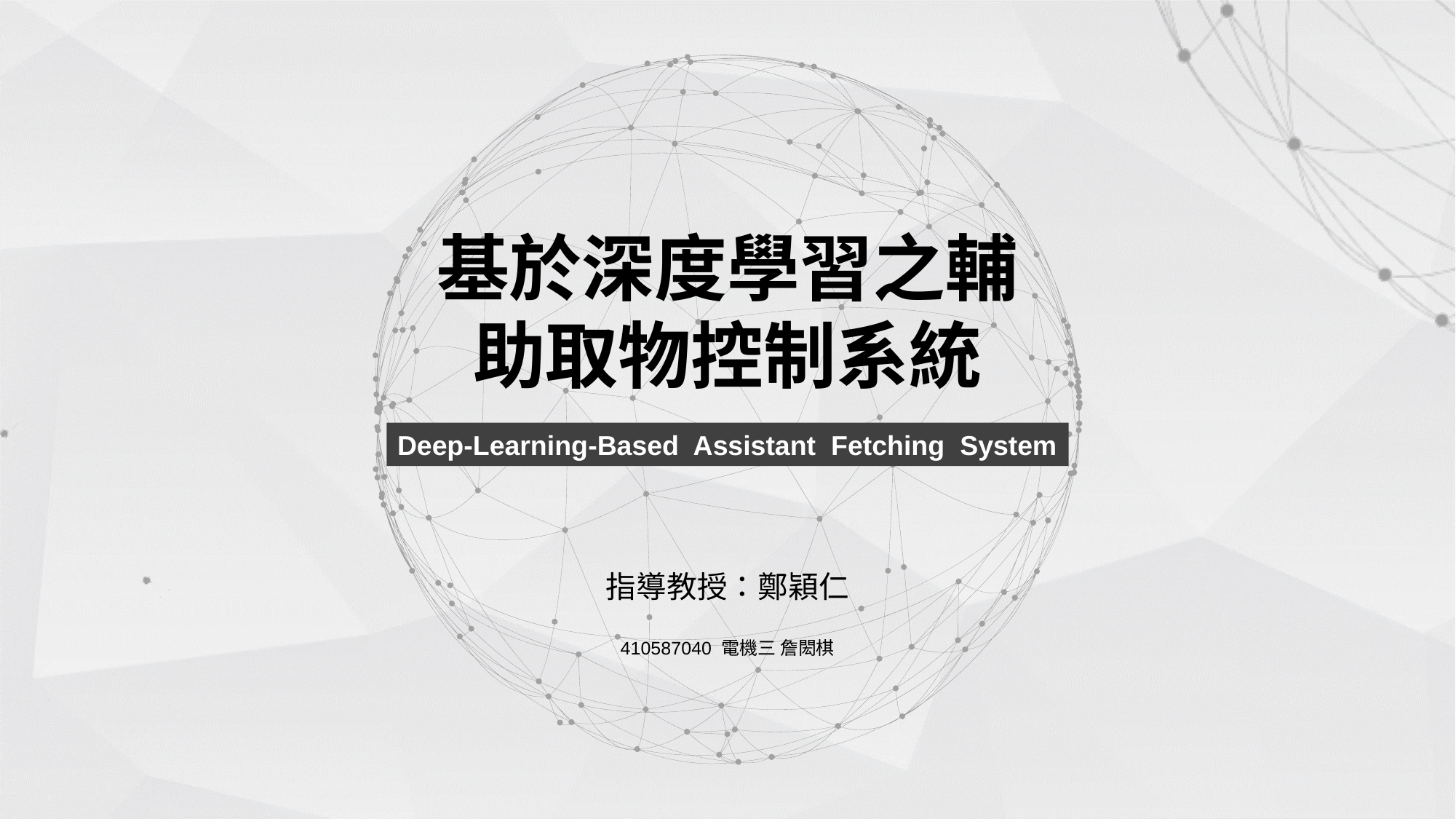

基於深度學習之輔助取物控制系統
Deep-Learning-Based  Assistant  Fetching  System
指導教授：鄭穎仁

410587040 電機三 詹閎棋